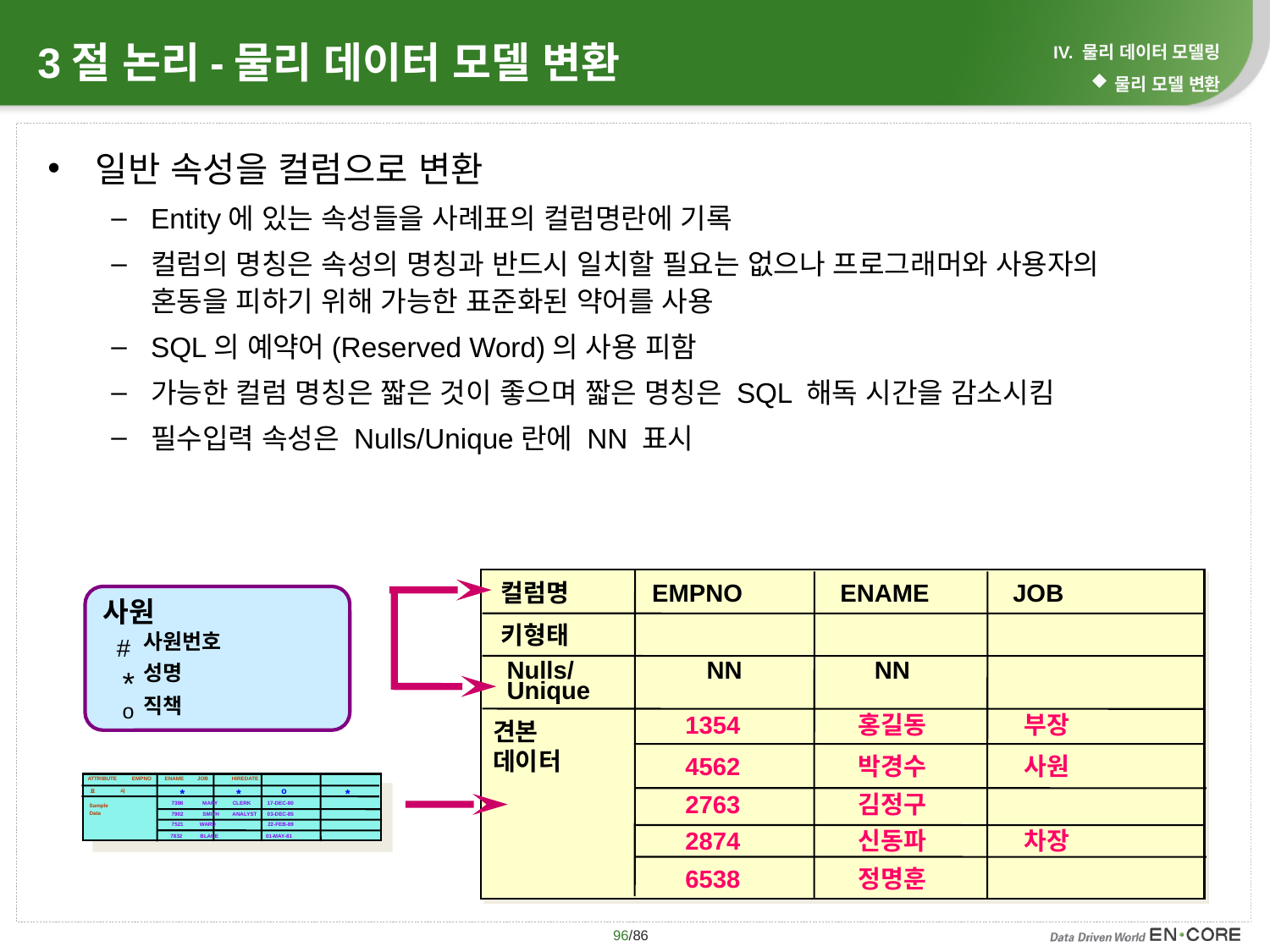

# 3절 논리-물리 데이터 모델 변환
IV. 물리 데이터 모델링
물리 모델 변환
일반 속성을 컬럼으로 변환
Entity에 있는 속성들을 사례표의 컬럼명란에 기록
컬럼의 명칭은 속성의 명칭과 반드시 일치할 필요는 없으나 프로그래머와 사용자의 혼동을 피하기 위해 가능한 표준화된 약어를 사용
SQL의 예약어(Reserved Word)의 사용 피함
가능한 컬럼 명칭은 짧은 것이 좋으며 짧은 명칭은 SQL 해독 시간을 감소시킴
필수입력 속성은 Nulls/Unique란에 NN 표시

컬럼명           EMPNO              ENAME            JOB
사원
      사원번호
      성명
      직책

 키형태
   #

Nulls/                   NN                   NN                           Unique
*
o

1354                홍길동              부장
견본
데이터

4562                박경수              사원

 ATTRIBUTE          EMPNO         ENAME         JOB                HIREDATE

o
*
*
표                 시
*

7398             MARY          CLERK           17-DEC-80
Sample
Data

7902             SMITH         ANALYST       03-DEC-85

7521           WARD                                   22-FEB-89

7832            BLAKE                                01-MAY-81

2763                김정구

2874                신동파              차장

6538                정명훈